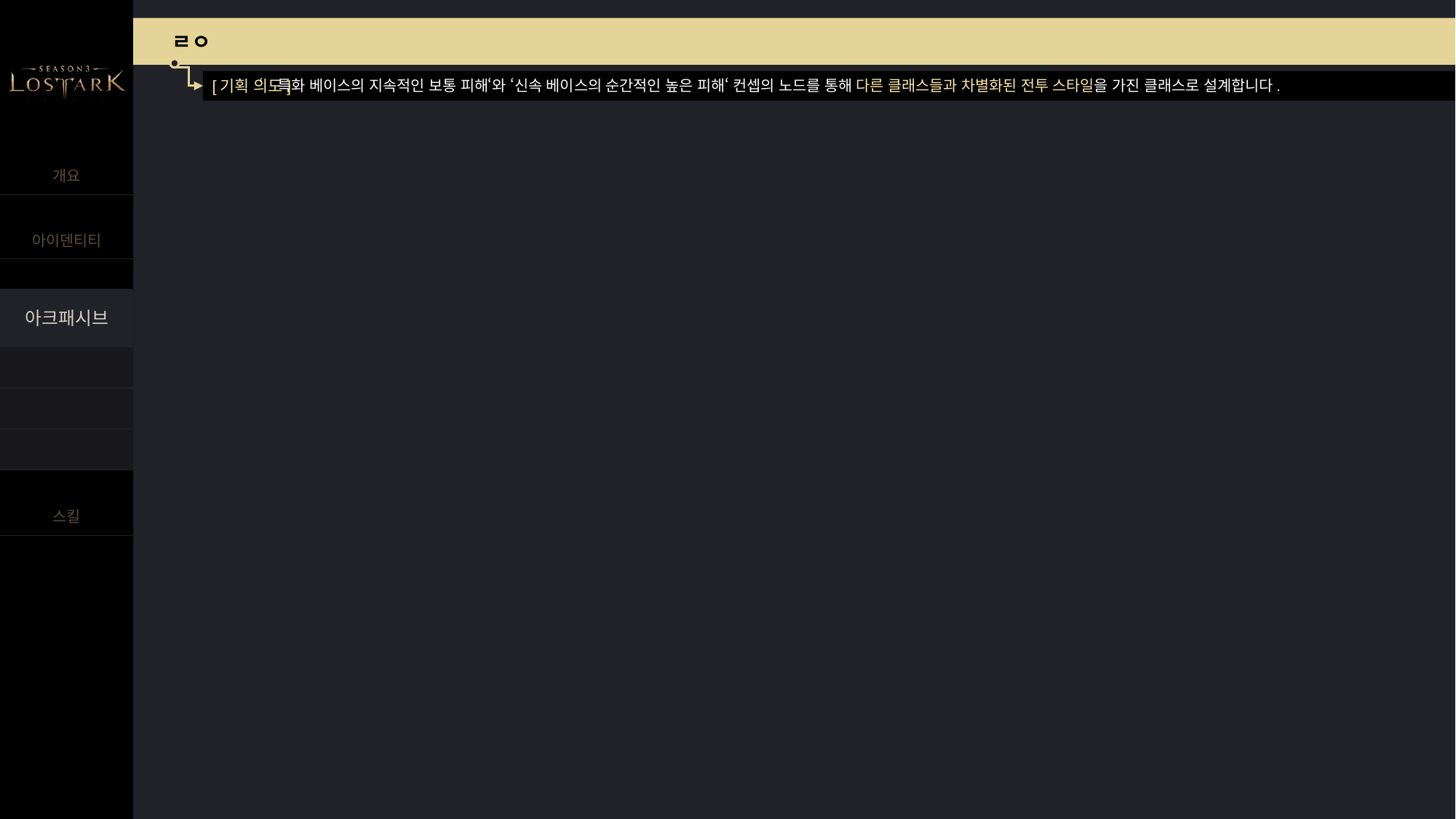

ㄹㅇ

‘특화 베이스의 지속적인 보통 피해‘와 ‘신속 베이스의 순간적인 높은 피해‘ 컨셉의 노드를 통해 다른 클래스들과 차별화된 전투 스타일을 가진 클래스로 설계합니다.
[기획 의도]